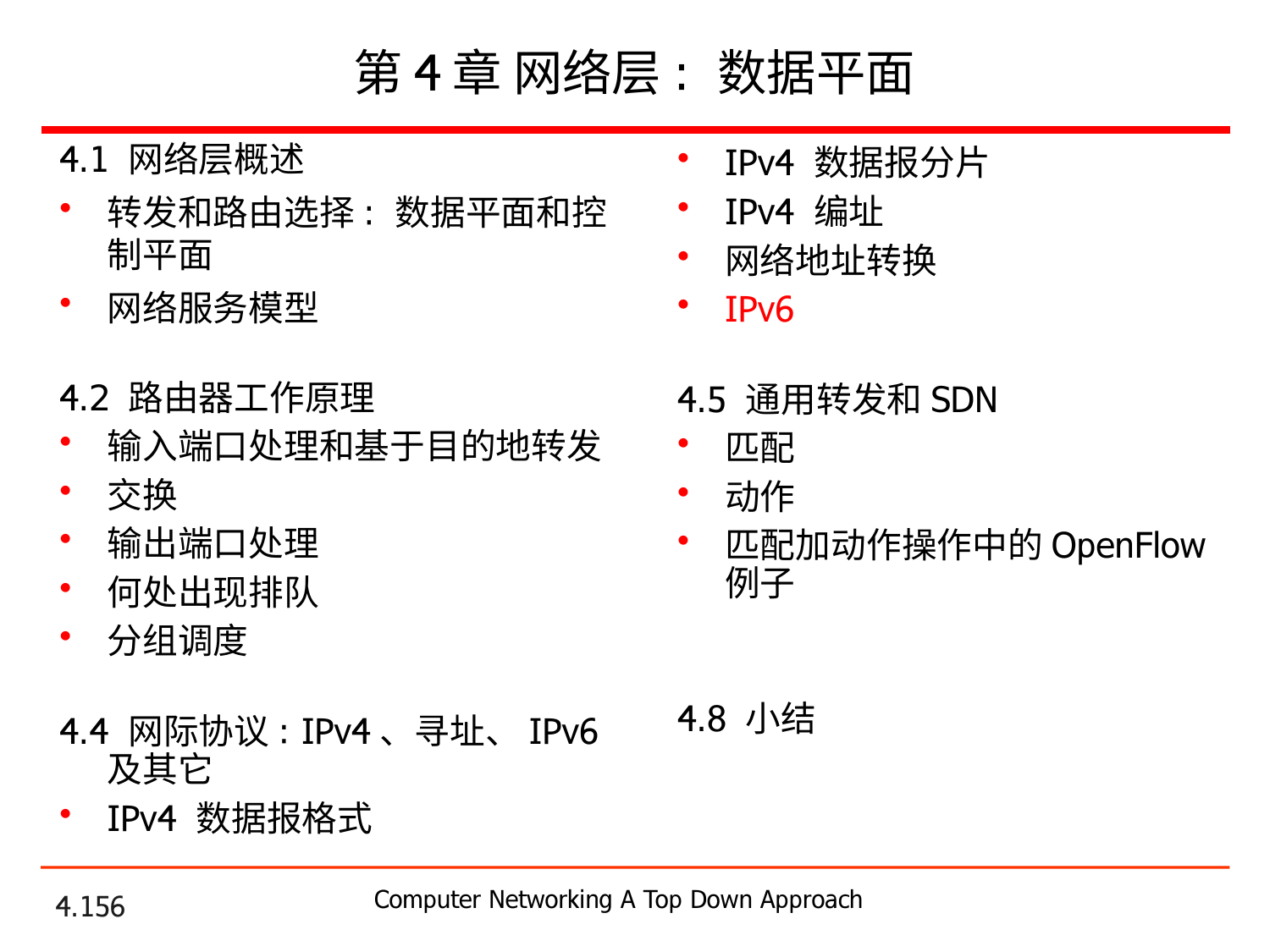

# 第4章 网络层: 数据平面
4.1 网络层概述
转发和路由选择: 数据平面和控制平面
网络服务模型

4.2 路由器工作原理
输入端口处理和基于目的地转发
交换
输出端口处理
何处出现排队
分组调度

4.4 网际协议: IPv4、寻址、IPv6及其它
IPv4 数据报格式
IPv4 数据报分片
IPv4 编址
网络地址转换
IPv6

4.5 通用转发和SDN
匹配
动作
匹配加动作操作中的OpenFlow例子

4.8 小结